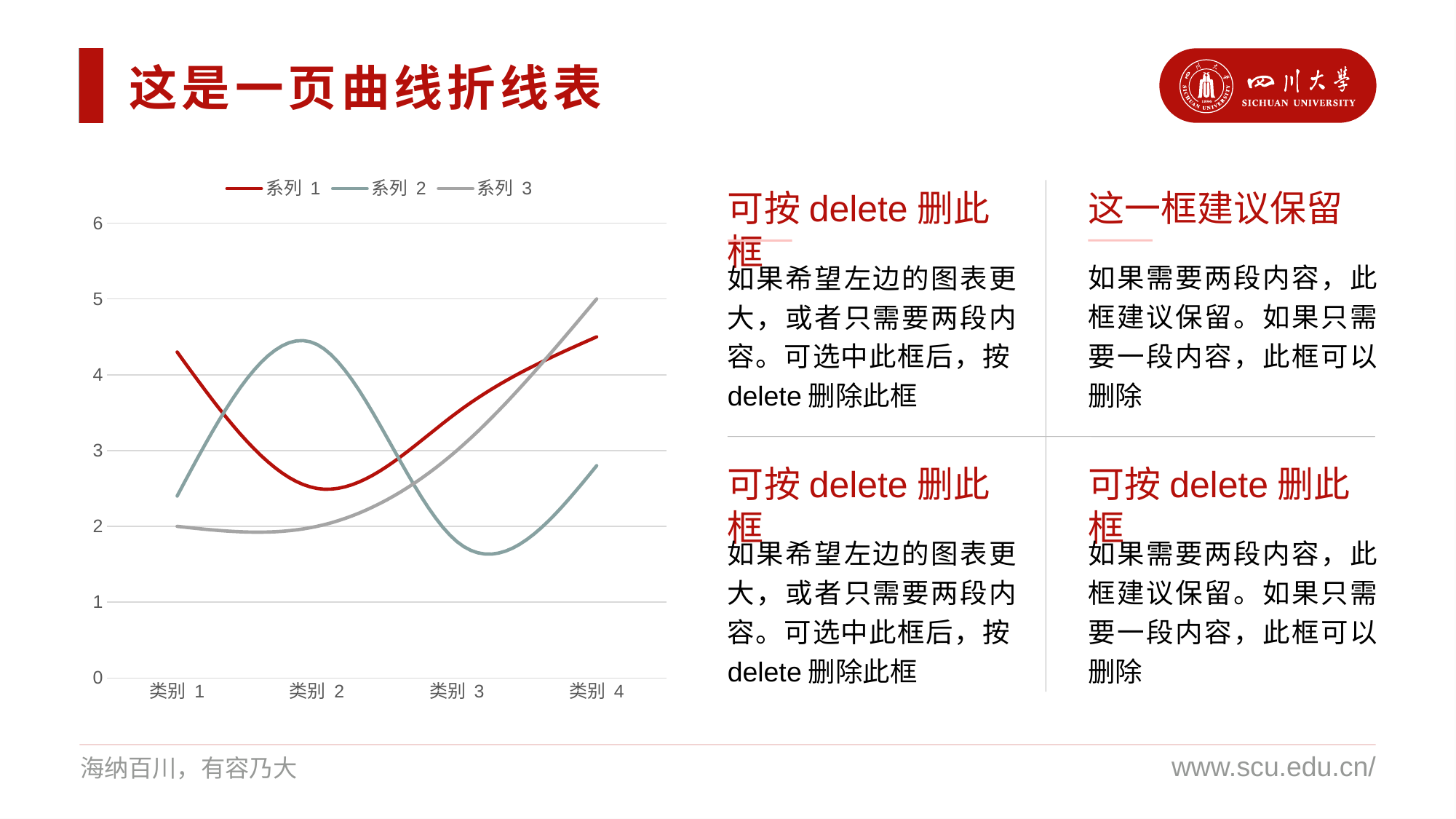

这是一页曲线折线表

### Chart

| Category | 系列 1 | 系列 2 | 系列 3 |
|---|---|---|---|
| 类别 1 | 4.3 | 2.4 | 2.0 |
| 类别 2 | 2.5 | 4.4 | 2.0 |
| 类别 3 | 3.5 | 1.8 | 3.0 |
| 类别 4 | 4.5 | 2.8 | 5.0 |
这一框建议保留

可按delete删此框

如果需要两段内容，此框建议保留。如果只需要一段内容，此框可以删除
如果希望左边的图表更大，或者只需要两段内容。可选中此框后，按delete删除此框

可按delete删此框
可按delete删此框

如果希望左边的图表更大，或者只需要两段内容。可选中此框后，按delete删除此框
如果需要两段内容，此框建议保留。如果只需要一段内容，此框可以删除